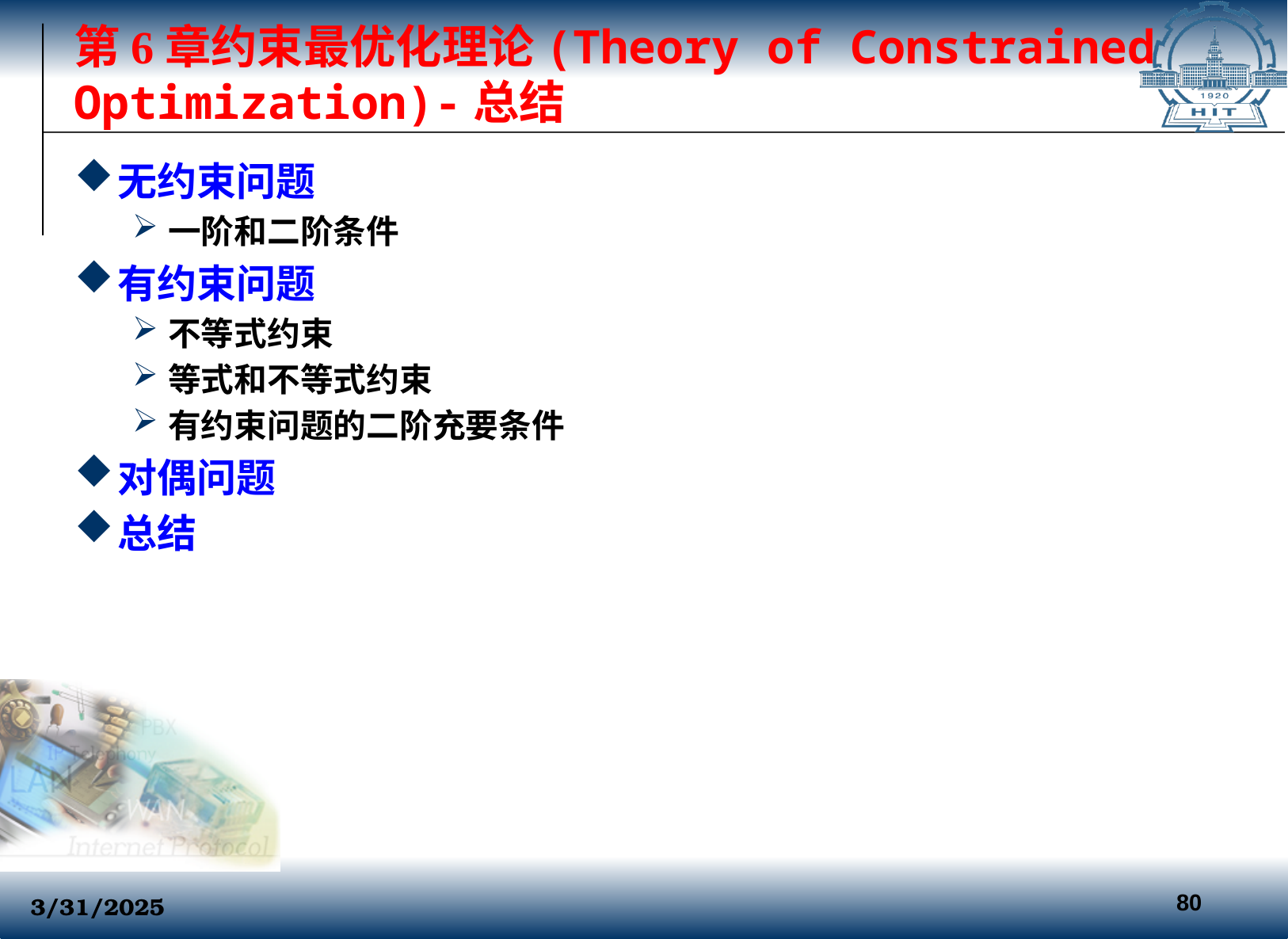

# 第6章约束最优化理论(Theory of Constrained Optimization)-总结
无约束问题
一阶和二阶条件
有约束问题
不等式约束
等式和不等式约束
有约束问题的二阶充要条件
对偶问题
总结